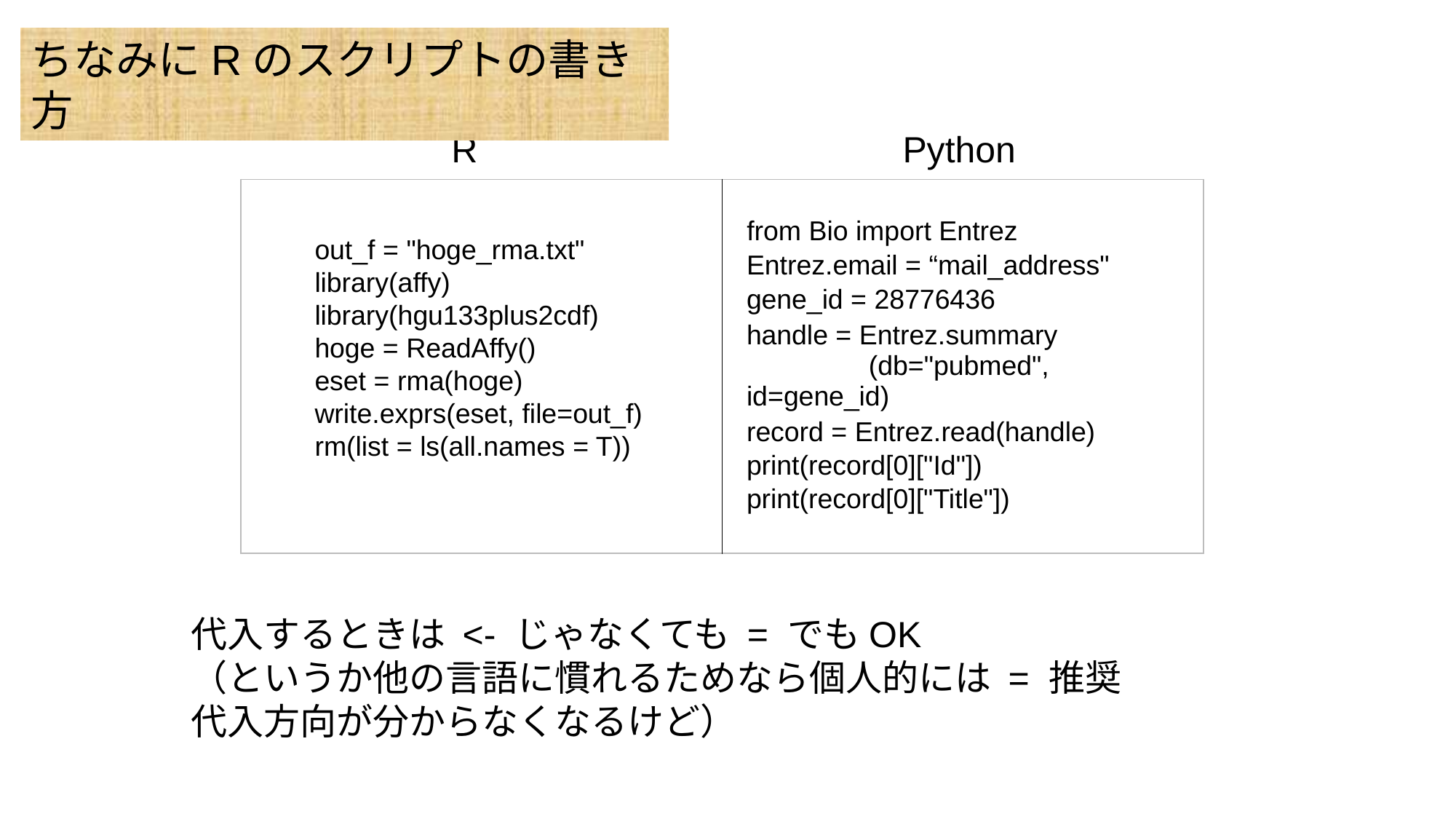

ちなみにRのスクリプトの書き方
Python
R
|  |  |
| --- | --- |
| from Bio import Entrez |
| --- |
| Entrez.email = “mail\_address" |
| gene\_id = 28776436 |
| handle = Entrez.summary (db="pubmed", id=gene\_id) |
| record = Entrez.read(handle) |
| print(record[0]["Id"]) |
| print(record[0]["Title"]) |
out_f = "hoge_rma.txt"
library(affy)
library(hgu133plus2cdf)
hoge = ReadAffy()
eset = rma(hoge)
write.exprs(eset, file=out_f)
rm(list = ls(all.names = T))
代入するときは <- じゃなくても = でもOK
（というか他の言語に慣れるためなら個人的には = 推奨
代入方向が分からなくなるけど）